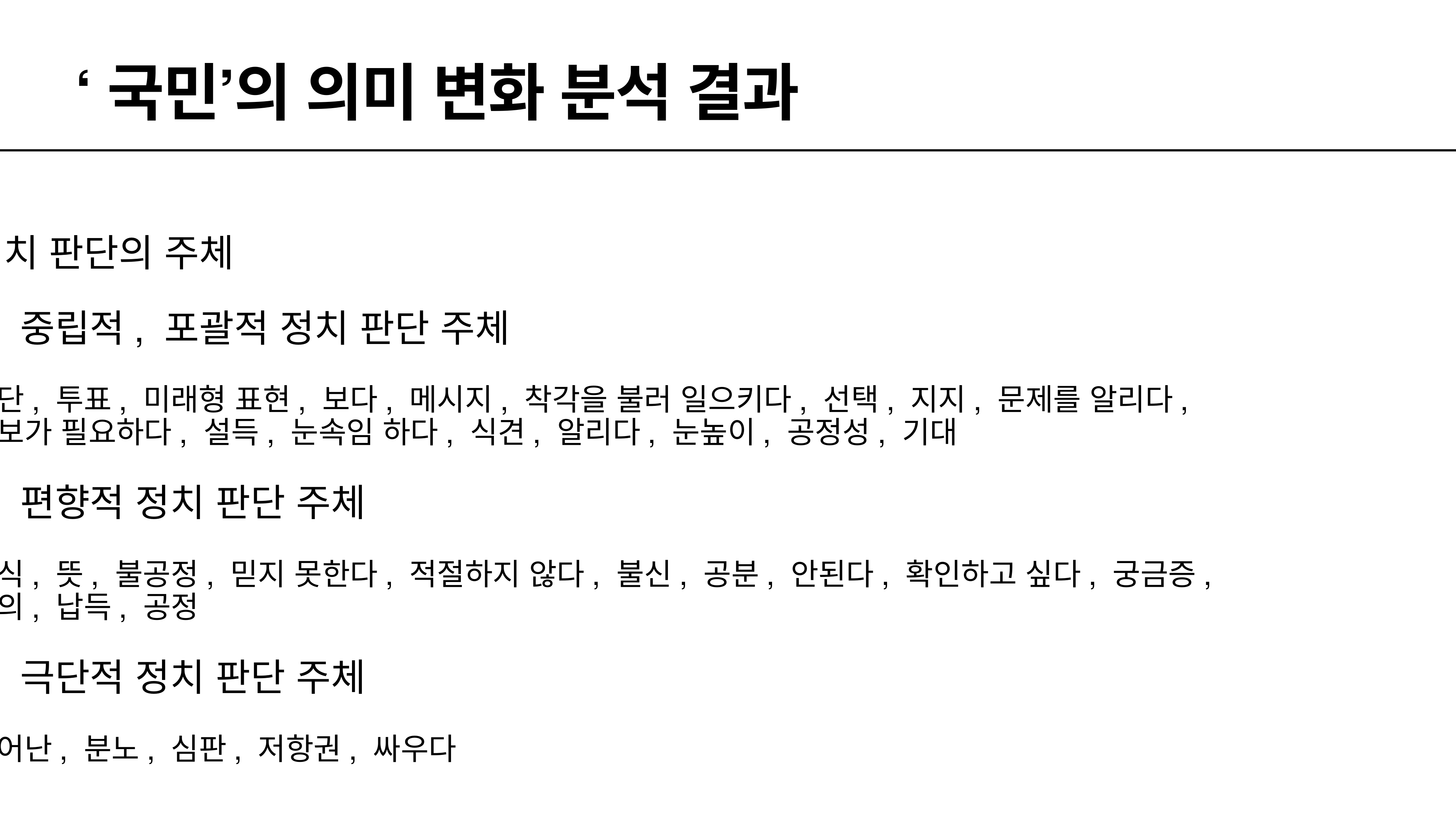

# ‘국민’의 의미 변화 분석 결과

정치 판단의 주체
1. 중립적, 포괄적 정치 판단 주체
판단, 투표, 미래형 표현, 보다, 메시지, 착각을 불러 일으키다, 선택, 지지, 문제를 알리다,
정보가 필요하다, 설득, 눈속임 하다, 식견, 알리다, 눈높이, 공정성, 기대
2. 편향적 정치 판단 주체
상식, 뜻, 불공정, 믿지 못한다, 적절하지 않다, 불신, 공분, 안된다, 확인하고 싶다, 궁금증,
동의, 납득, 공정
3. 극단적 정치 판단 주체
깨어난, 분노, 심판, 저항권, 싸우다